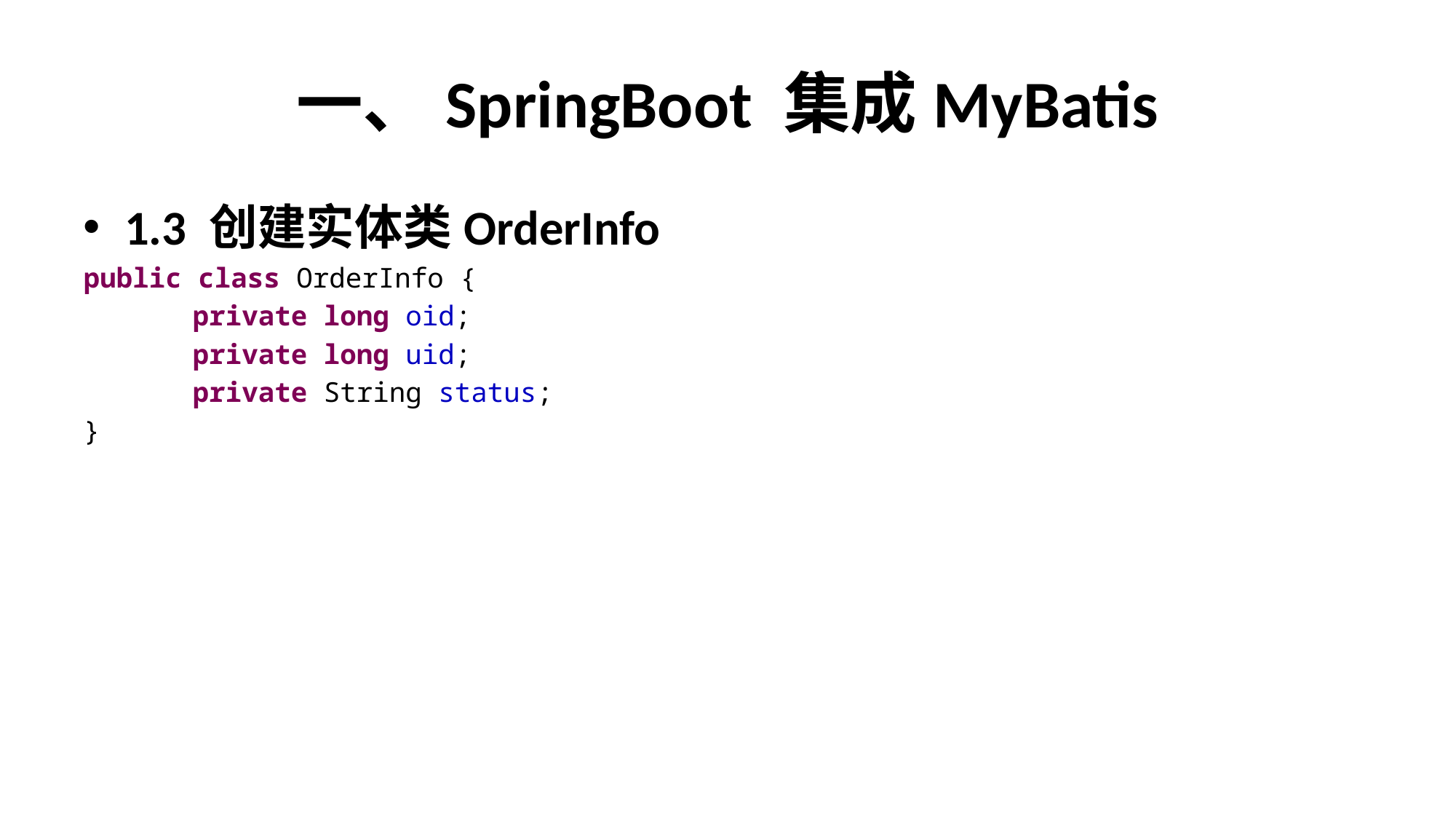

# 一、SpringBoot 集成MyBatis
1.3 创建实体类OrderInfo
public class OrderInfo {
	private long oid;
	private long uid;
	private String status;
}